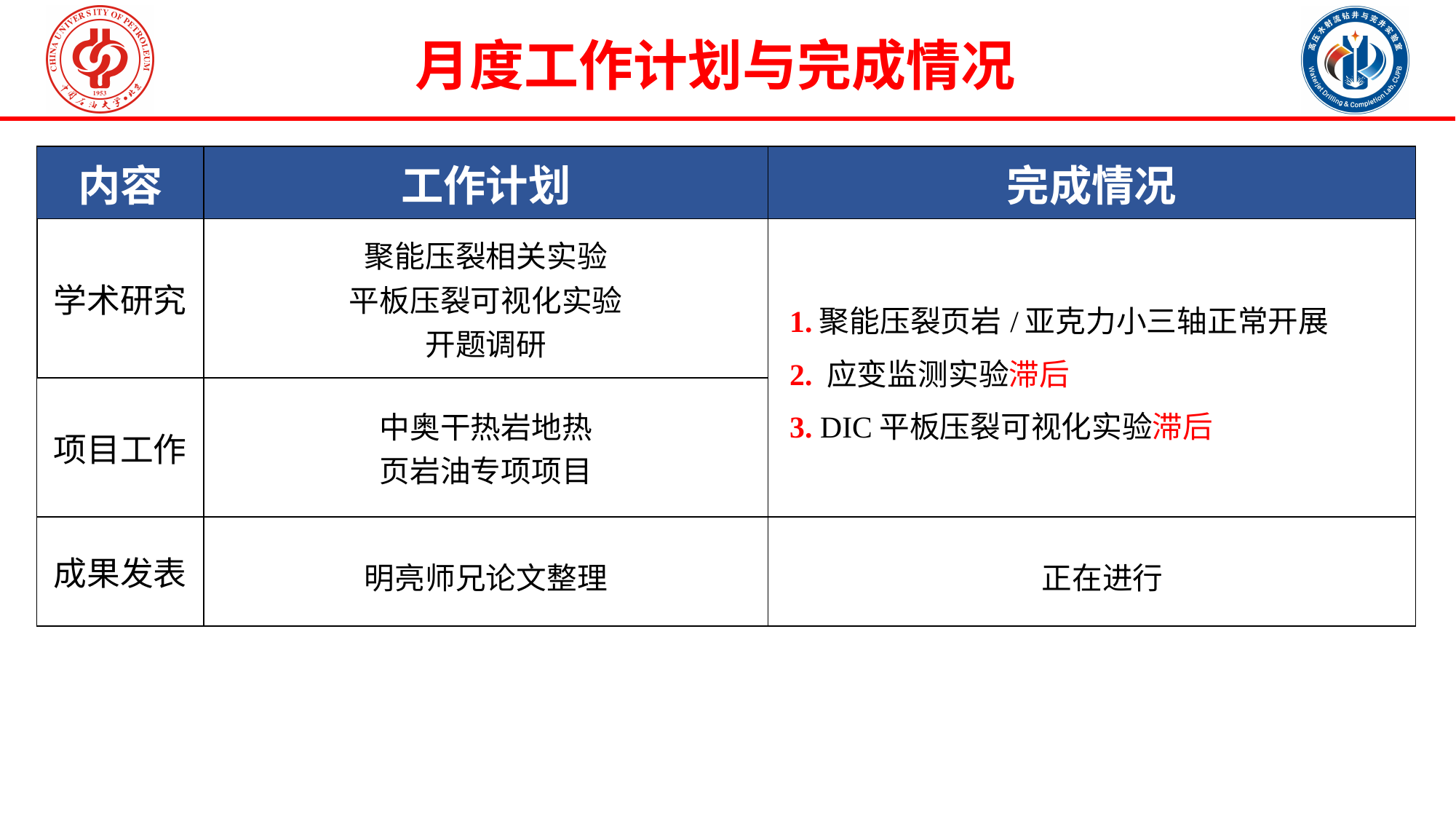

月度工作计划与完成情况
| 内容 | 工作计划 | 完成情况 |
| --- | --- | --- |
| 学术研究 | 聚能压裂相关实验 平板压裂可视化实验 开题调研 | 1.聚能压裂页岩/亚克力小三轴正常开展 2. 应变监测实验滞后 3. DIC平板压裂可视化实验滞后 |
| 项目工作 | 中奥干热岩地热 页岩油专项项目 |  |
| 成果发表 | 明亮师兄论文整理 | 正在进行 |